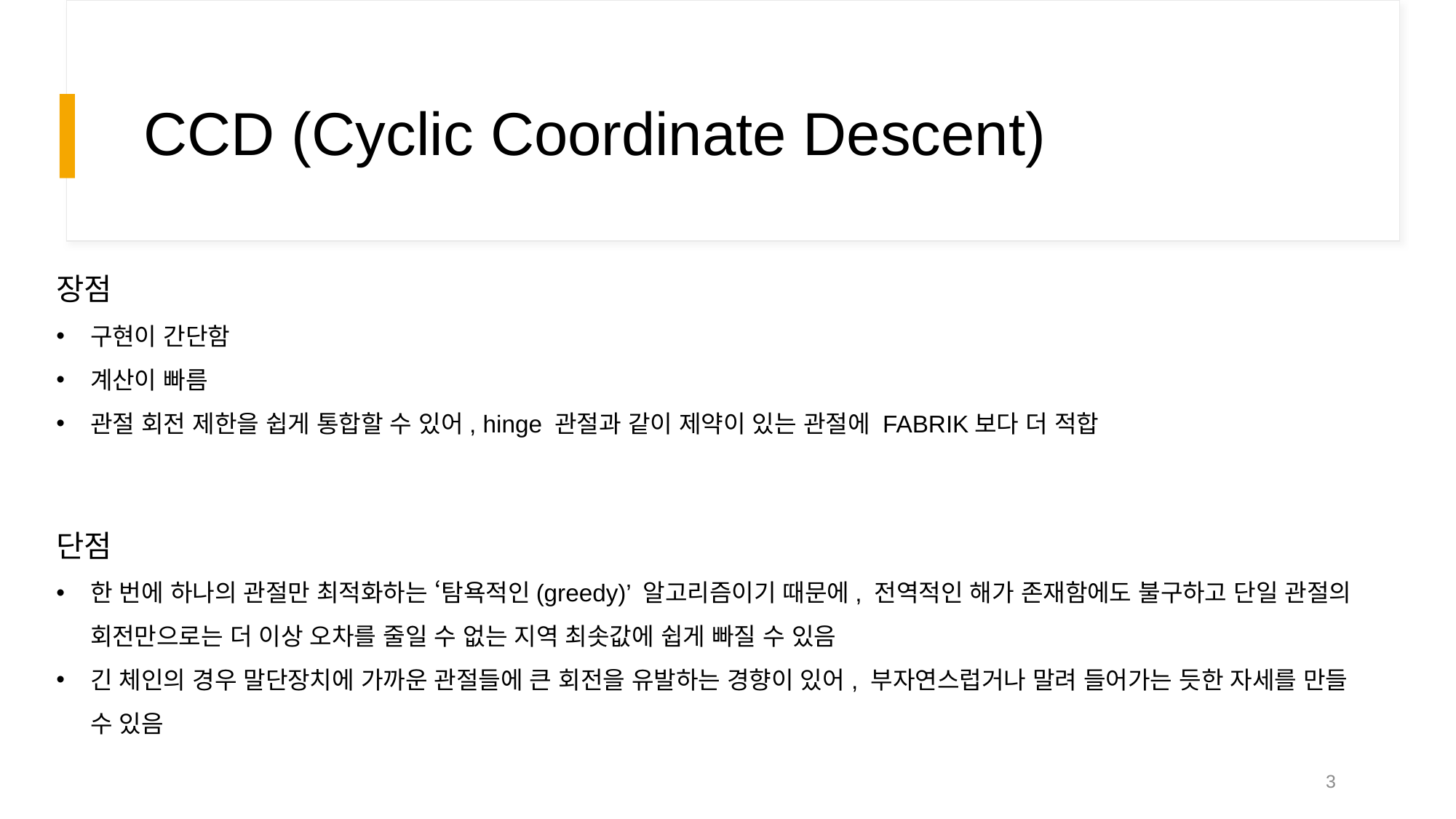

# CCD (Cyclic Coordinate Descent)
장점
구현이 간단함
계산이 빠름
관절 회전 제한을 쉽게 통합할 수 있어, hinge 관절과 같이 제약이 있는 관절에 FABRIK보다 더 적합
단점
한 번에 하나의 관절만 최적화하는 ‘탐욕적인(greedy)’ 알고리즘이기 때문에, 전역적인 해가 존재함에도 불구하고 단일 관절의 회전만으로는 더 이상 오차를 줄일 수 없는 지역 최솟값에 쉽게 빠질 수 있음
긴 체인의 경우 말단장치에 가까운 관절들에 큰 회전을 유발하는 경향이 있어, 부자연스럽거나 말려 들어가는 듯한 자세를 만들 수 있음
3